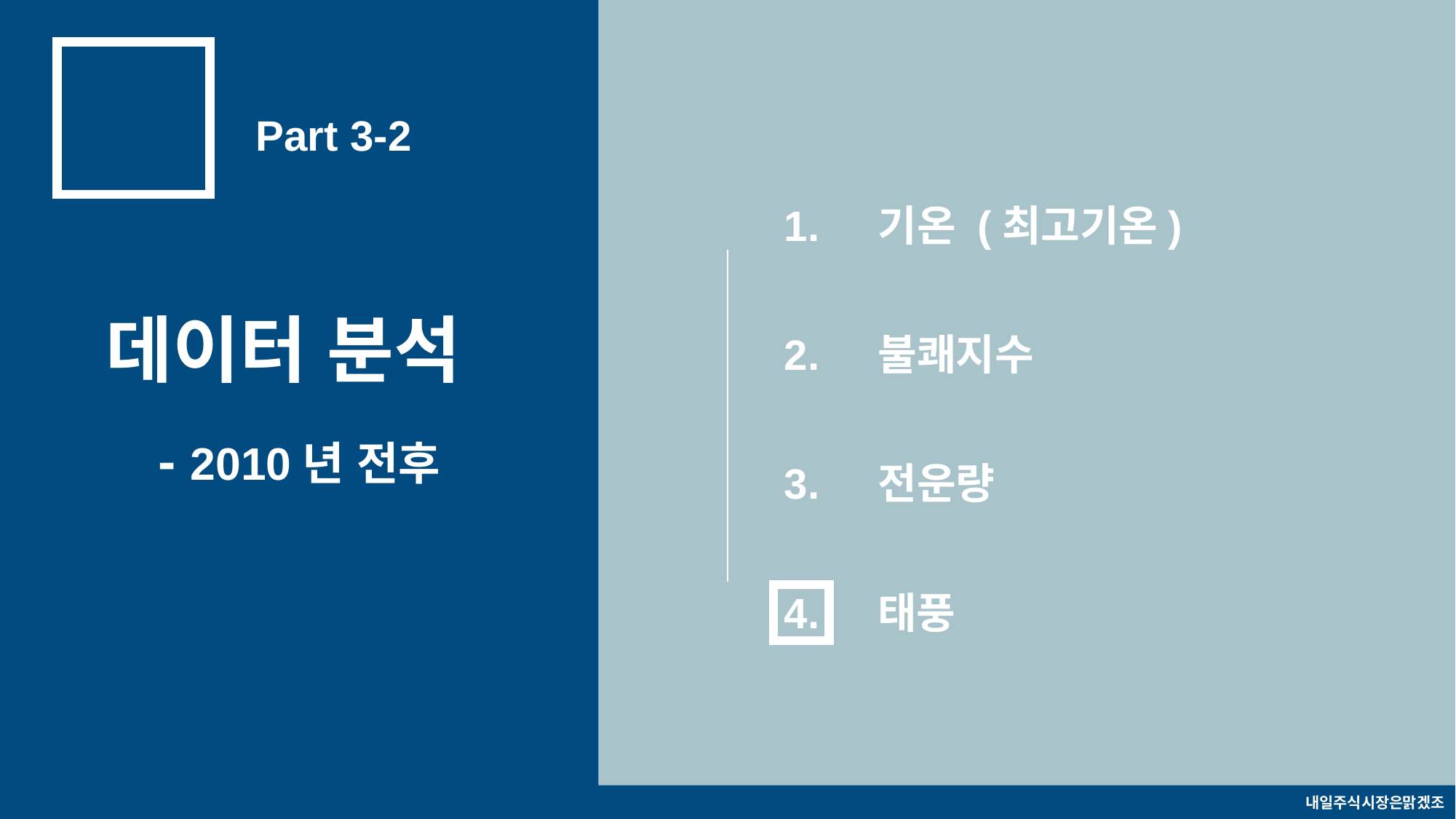

Part 3-2
데이터 분석
기온 (최고기온)
1.
2.
불쾌지수
- 2010년 전후
3.
전운량
4.
태풍

내일주식시장은맑겠조